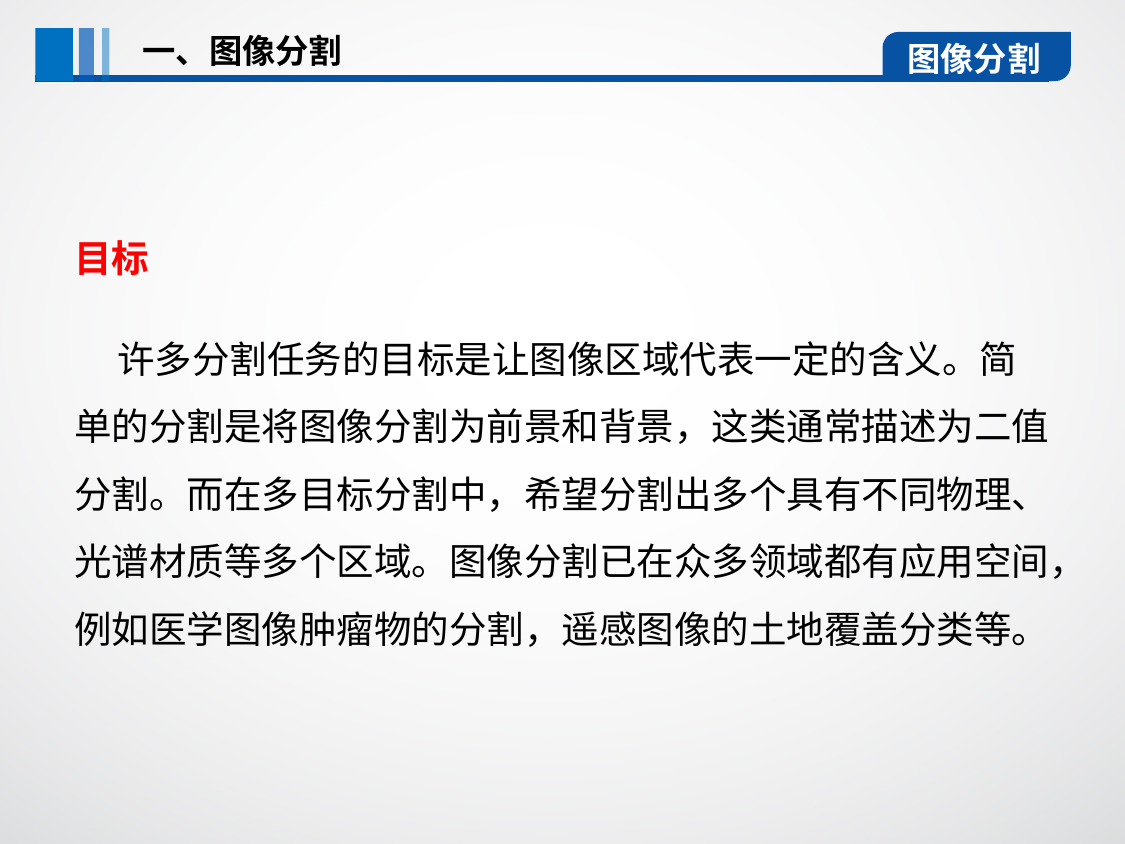

一、图像分割
图像分割
目标
    许多分割任务的目标是让图像区域代表一定的含义。简单的分割是将图像分割为前景和背景，这类通常描述为二值分割。而在多目标分割中，希望分割出多个具有不同物理、光谱材质等多个区域。图像分割已在众多领域都有应用空间，例如医学图像肿瘤物的分割，遥感图像的土地覆盖分类等。